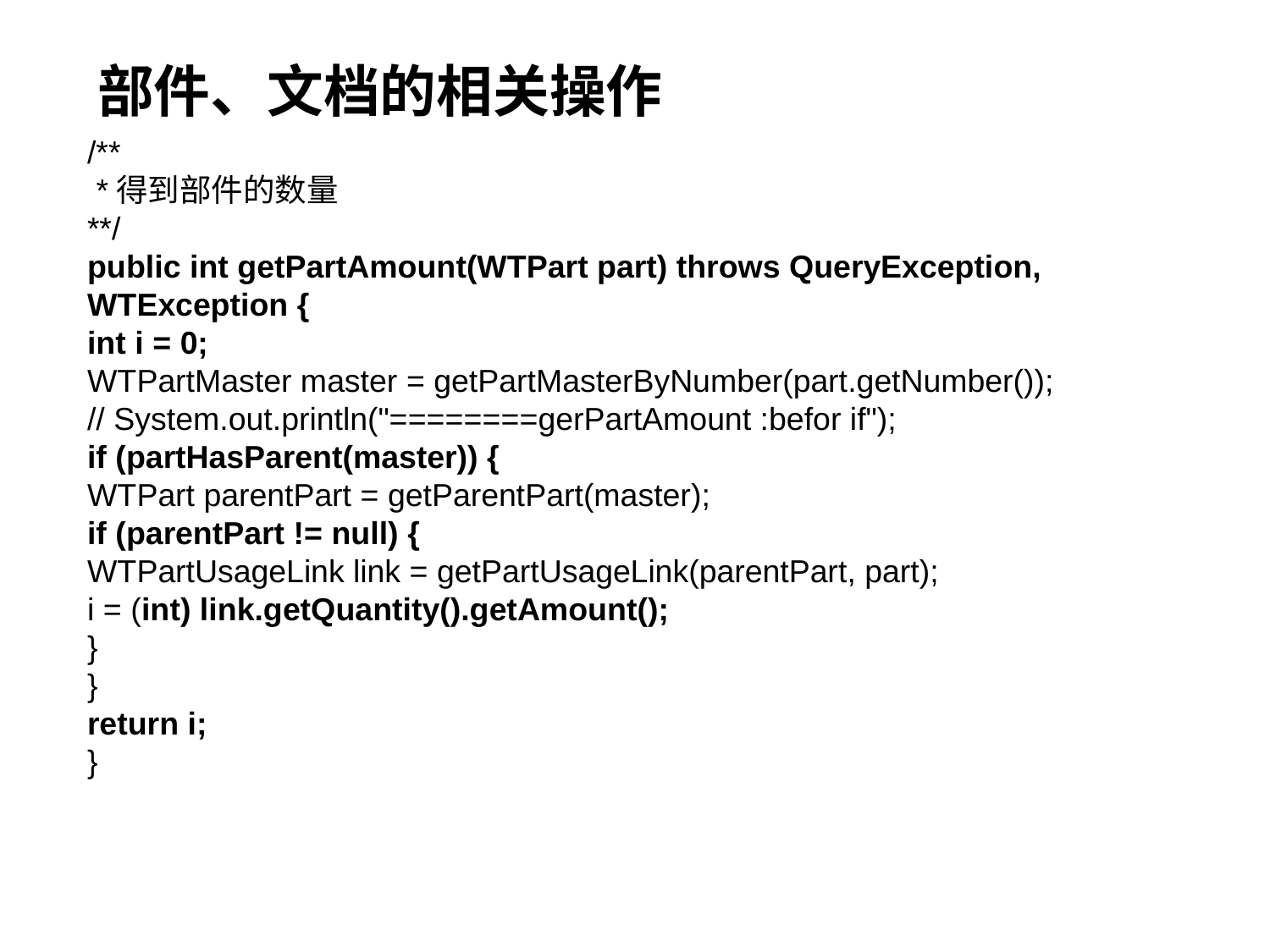

# 部件、文档的相关操作
/**
 *得到部件的数量
**/
public int getPartAmount(WTPart part) throws QueryException, WTException {
int i = 0;
WTPartMaster master = getPartMasterByNumber(part.getNumber());
// System.out.println("========gerPartAmount :befor if");
if (partHasParent(master)) {
WTPart parentPart = getParentPart(master);
if (parentPart != null) {
WTPartUsageLink link = getPartUsageLink(parentPart, part);
i = (int) link.getQuantity().getAmount();
}
}
return i;
}